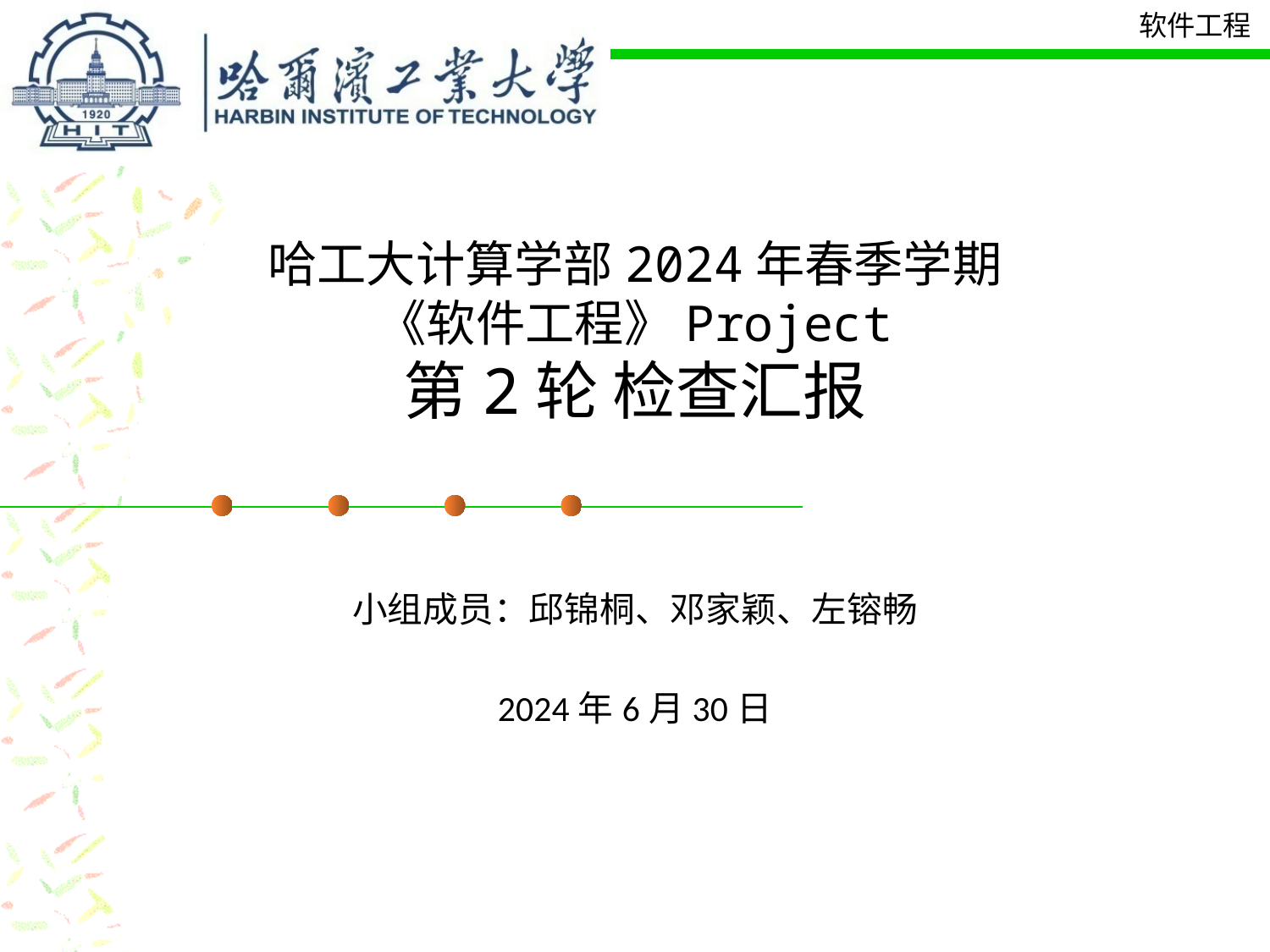

# 哈工大计算学部2024年春季学期 《软件工程》Project 第2轮 检查汇报
小组成员：邱锦桐、邓家颖、左镕畅

2024年6月30日